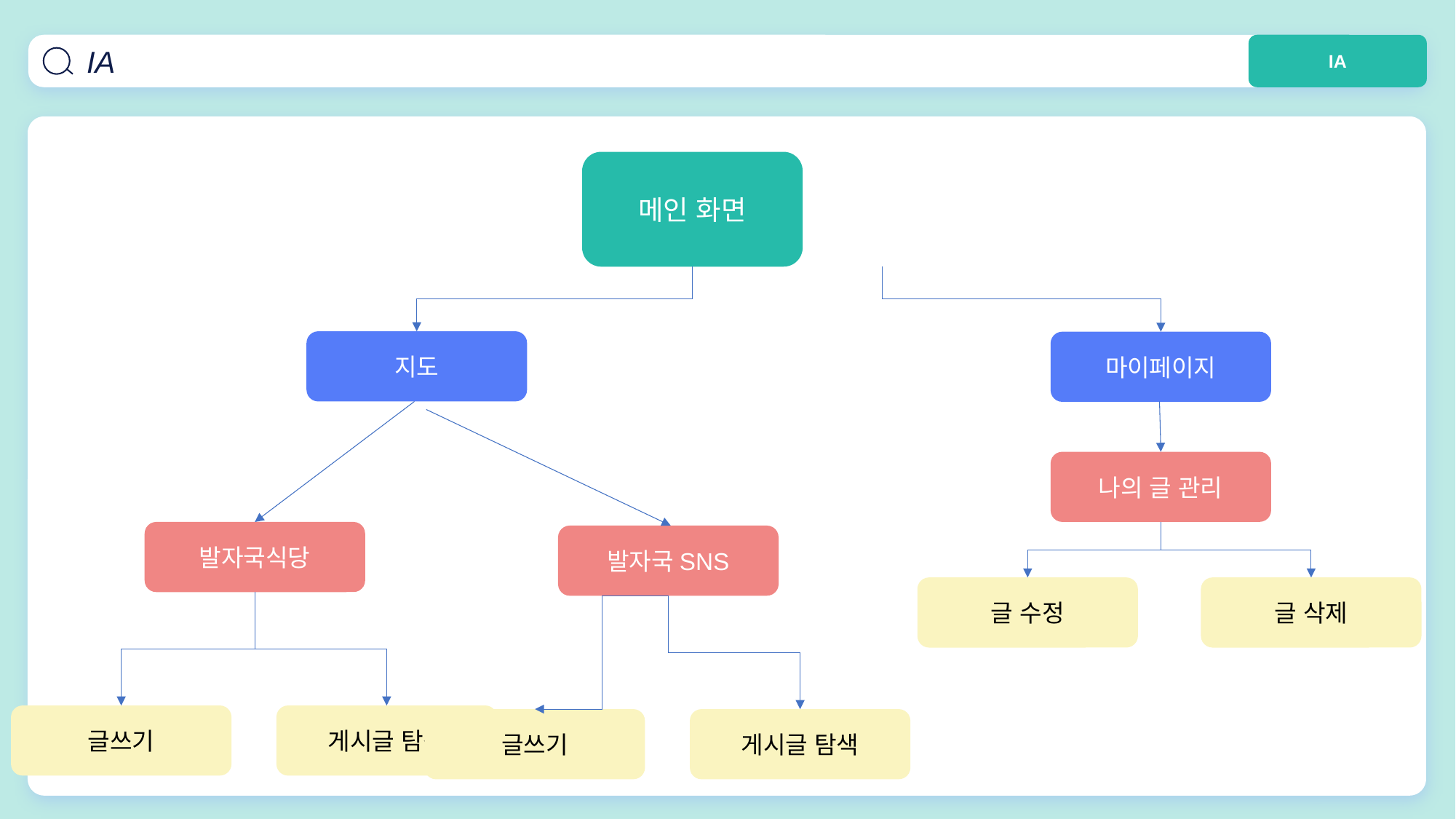

IA
IA

메인 화면
지도
마이페이지
나의 글 관리
발자국식당
발자국SNS
글 수정
글 삭제
글쓰기
게시글 탐색
글쓰기
게시글 탐색